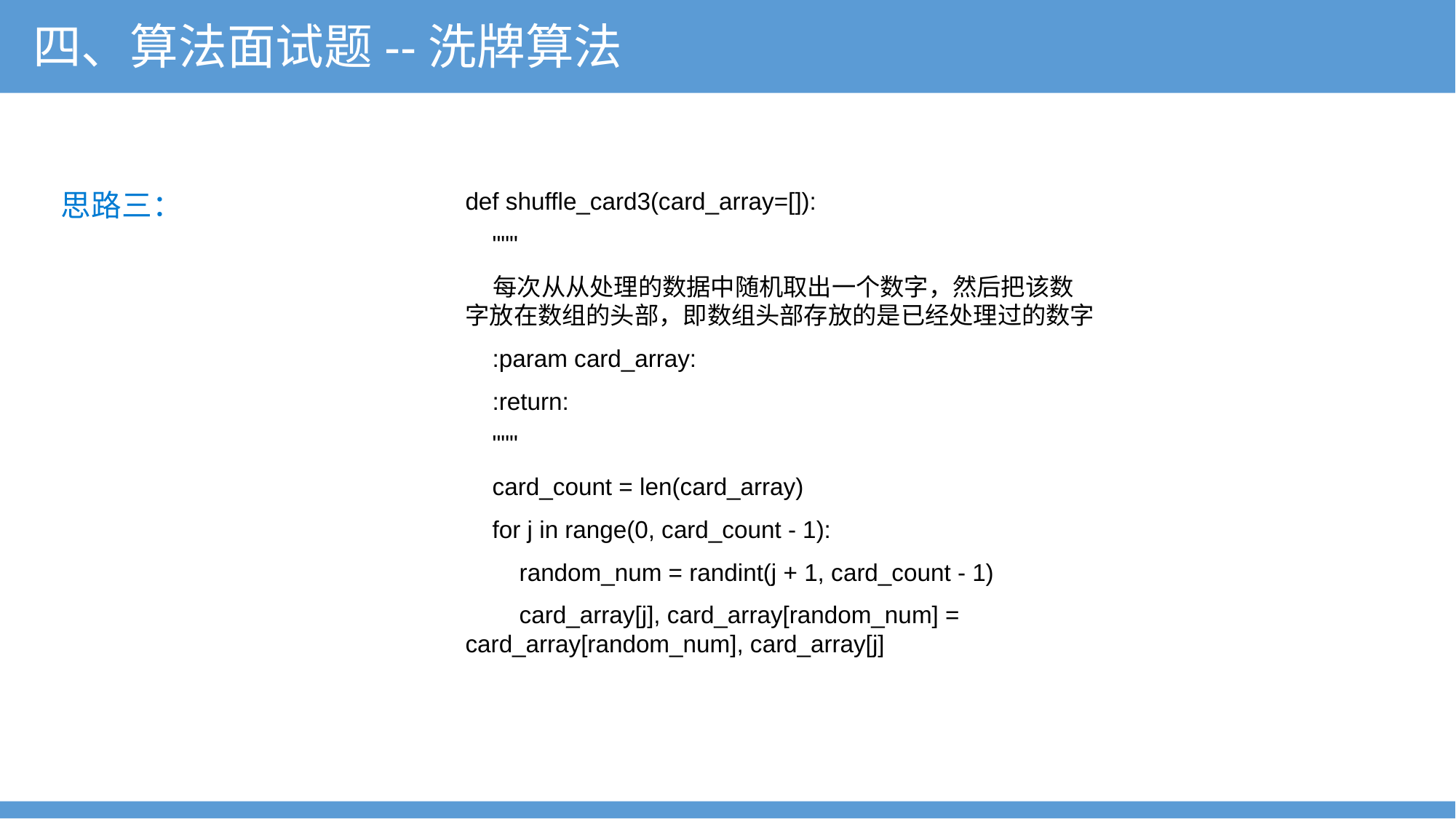

四、算法面试题--洗牌算法

思路三：

def shuffle_card3(card_array=[]):
    """
    每次从从处理的数据中随机取出一个数字，然后把该数字放在数组的头部，即数组头部存放的是已经处理过的数字
    :param card_array:
    :return:
    """
    card_count = len(card_array)
    for j in range(0, card_count - 1):
        random_num = randint(j + 1, card_count - 1)
        card_array[j], card_array[random_num] = card_array[random_num], card_array[j]